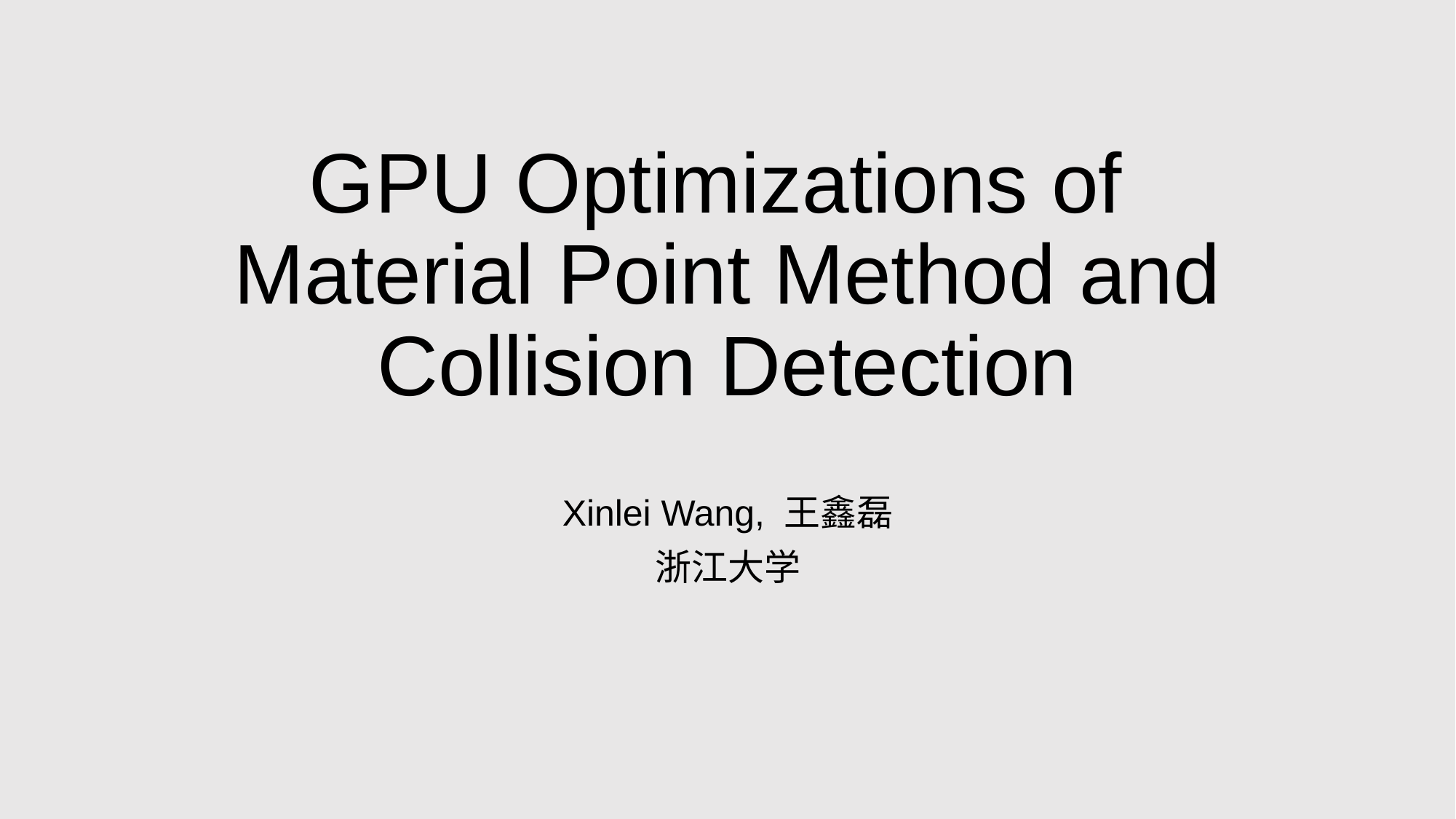

# GPU Optimizations of Material Point Method and Collision Detection

Xinlei Wang, 王鑫磊
浙江大学